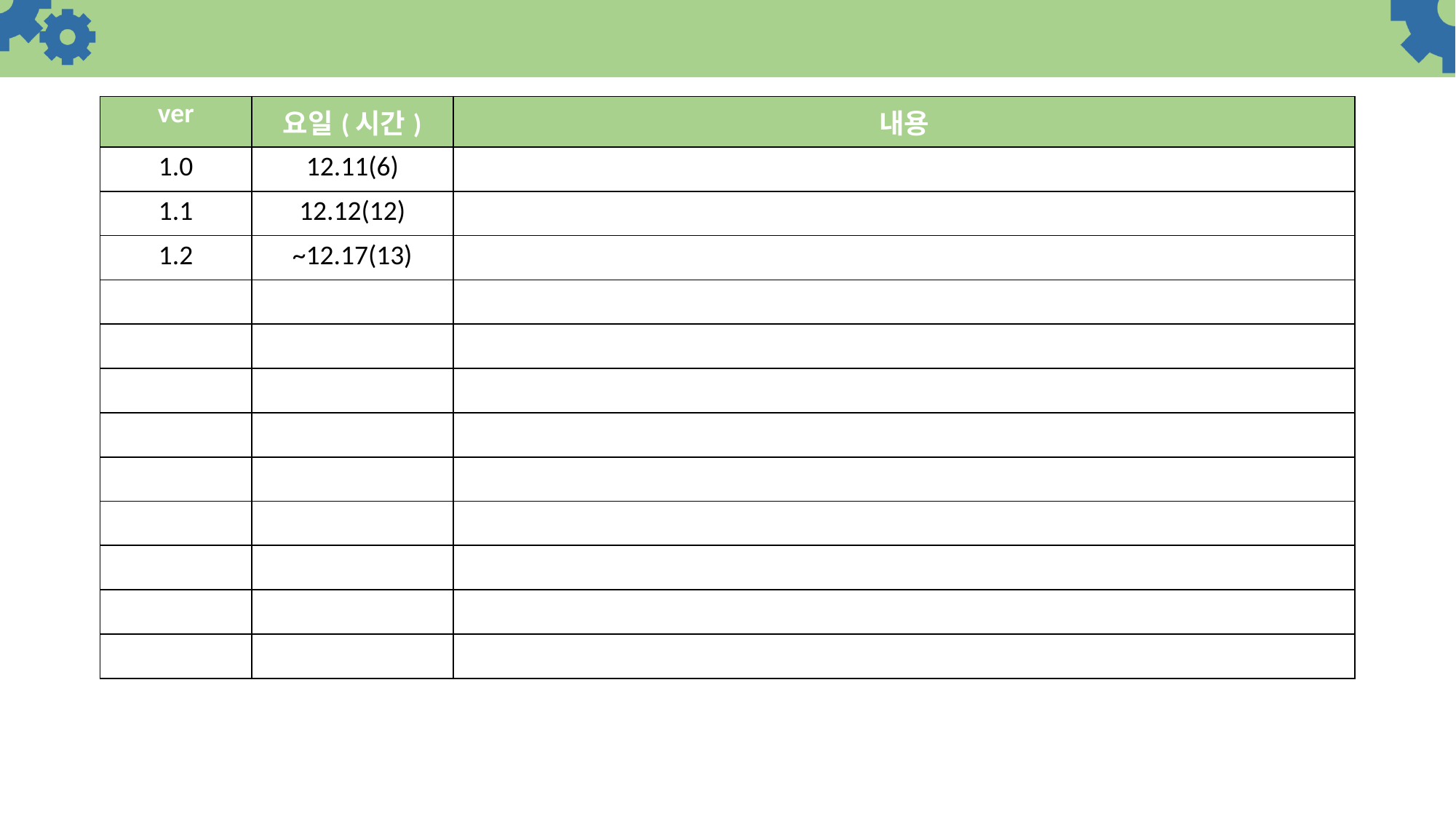

| ver | 요일(시간) | 내용 |
| --- | --- | --- |
| 1.0 | 12.11(6) |  |
| 1.1 | 12.12(12) |  |
| 1.2 | ~12.17(13) |  |
|  |  |  |
|  |  |  |
|  |  |  |
|  |  |  |
|  |  |  |
|  |  |  |
|  |  |  |
|  |  |  |
|  |  |  |